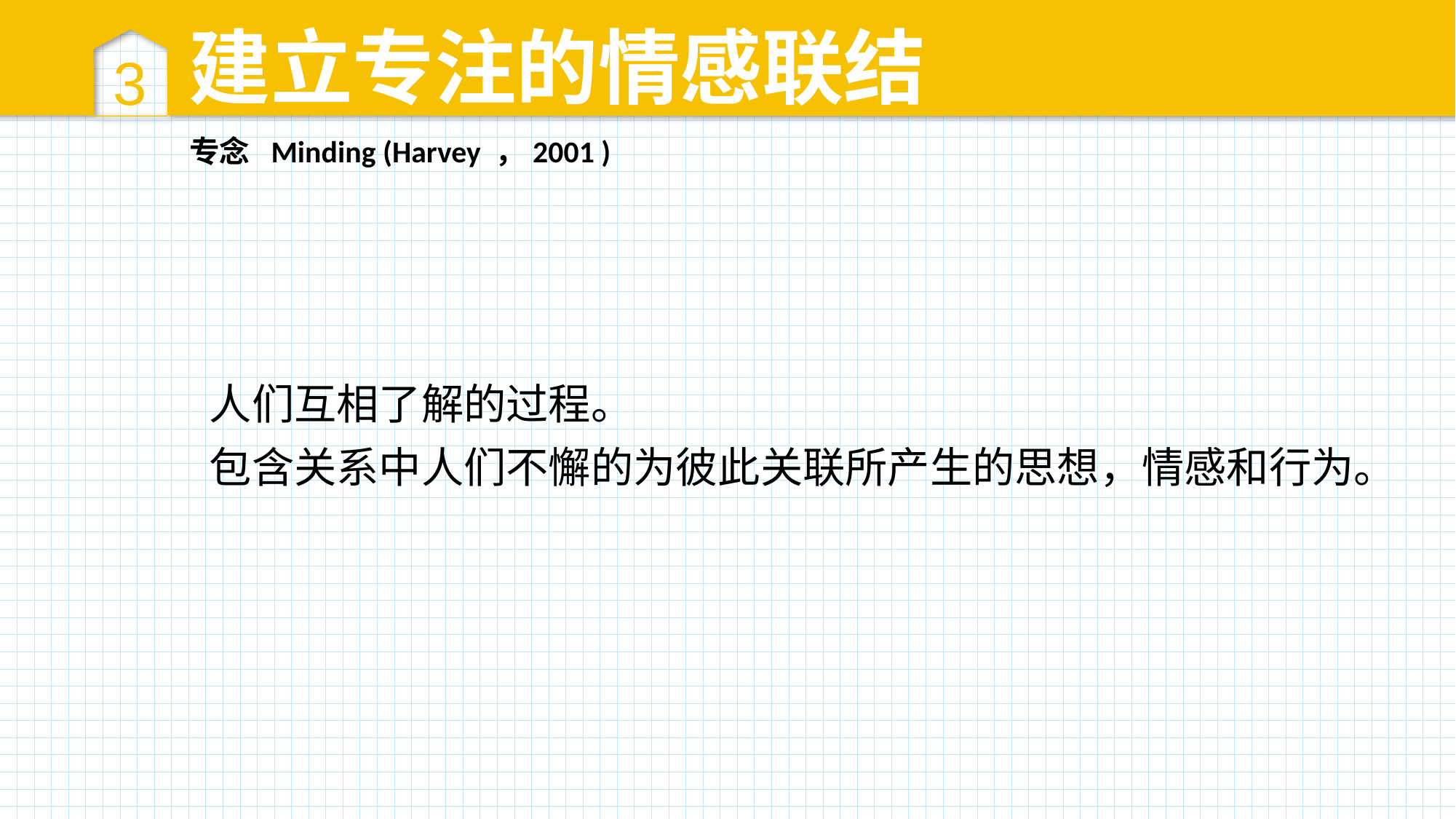

3
建立专注的情感联结
专念  Minding (Harvey ，2001 )
人们互相了解的过程。
包含关系中人们不懈的为彼此关联所产生的思想，情感和行为。